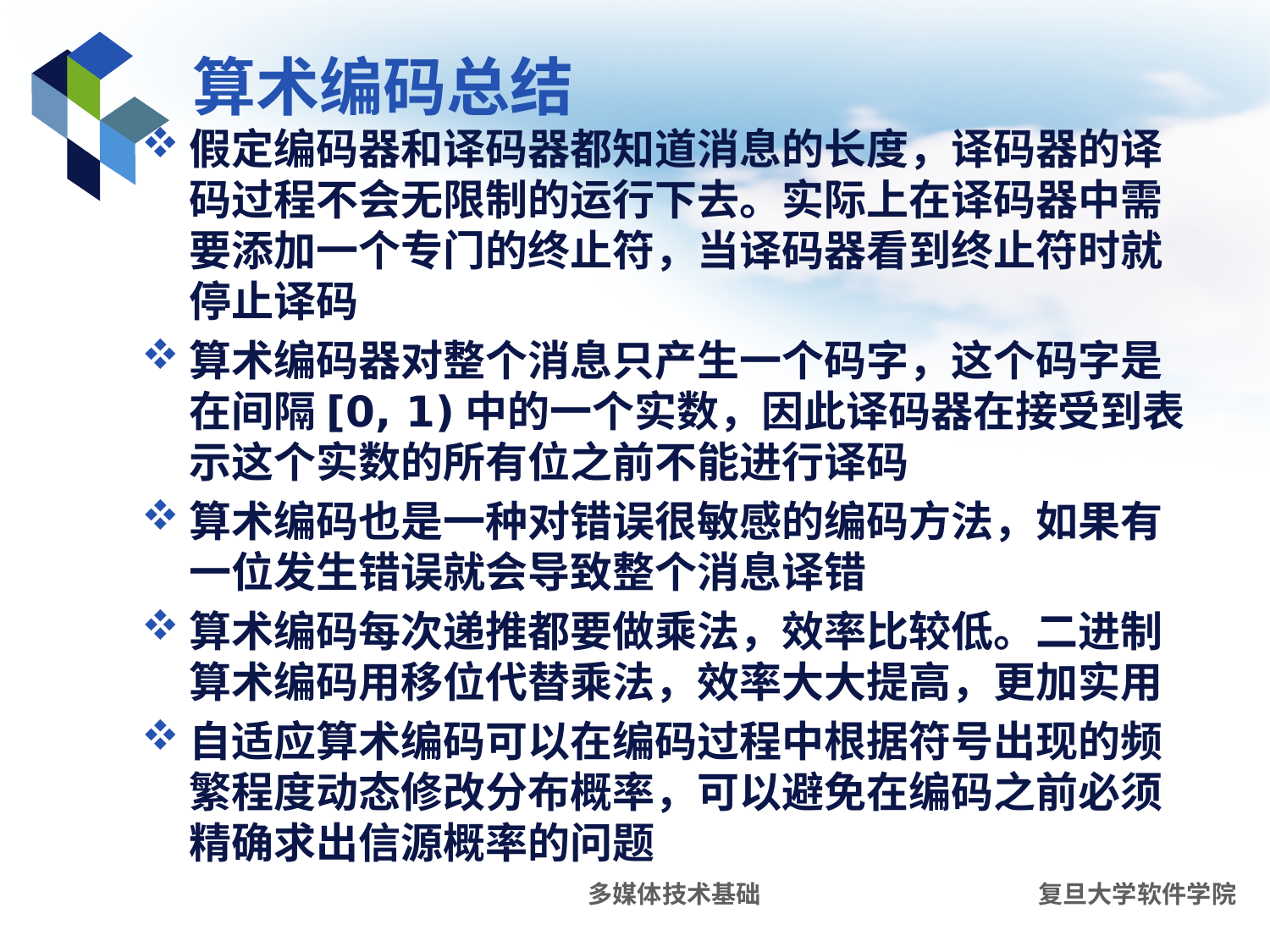

# 算术编码总结
假定编码器和译码器都知道消息的长度，译码器的译码过程不会无限制的运行下去。实际上在译码器中需要添加一个专门的终止符，当译码器看到终止符时就停止译码
算术编码器对整个消息只产生一个码字，这个码字是在间隔[0, 1)中的一个实数，因此译码器在接受到表示这个实数的所有位之前不能进行译码
算术编码也是一种对错误很敏感的编码方法，如果有一位发生错误就会导致整个消息译错
算术编码每次递推都要做乘法，效率比较低。二进制算术编码用移位代替乘法，效率大大提高，更加实用
自适应算术编码可以在编码过程中根据符号出现的频繁程度动态修改分布概率，可以避免在编码之前必须精确求出信源概率的问题
多媒体技术基础